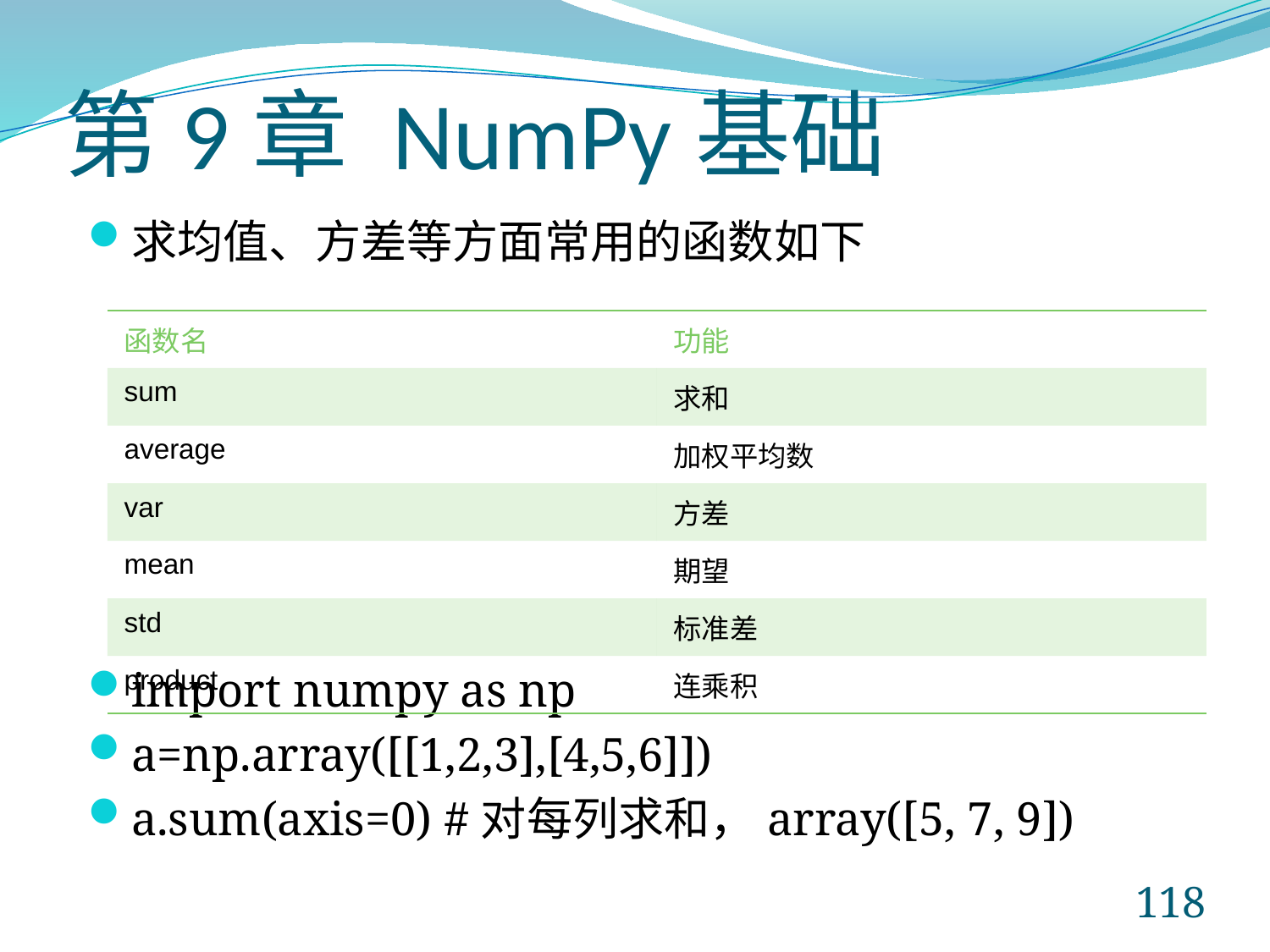

# 第9章 NumPy基础
求均值、方差等方面常用的函数如下

import numpy as np
a=np.array([[1,2,3],[4,5,6]])
a.sum(axis=0) #对每列求和，array([5, 7, 9])
| 函数名 | 功能 |
| --- | --- |
| sum | 求和 |
| average | 加权平均数 |
| var | 方差 |
| mean | 期望 |
| std | 标准差 |
| product | 连乘积 |
118